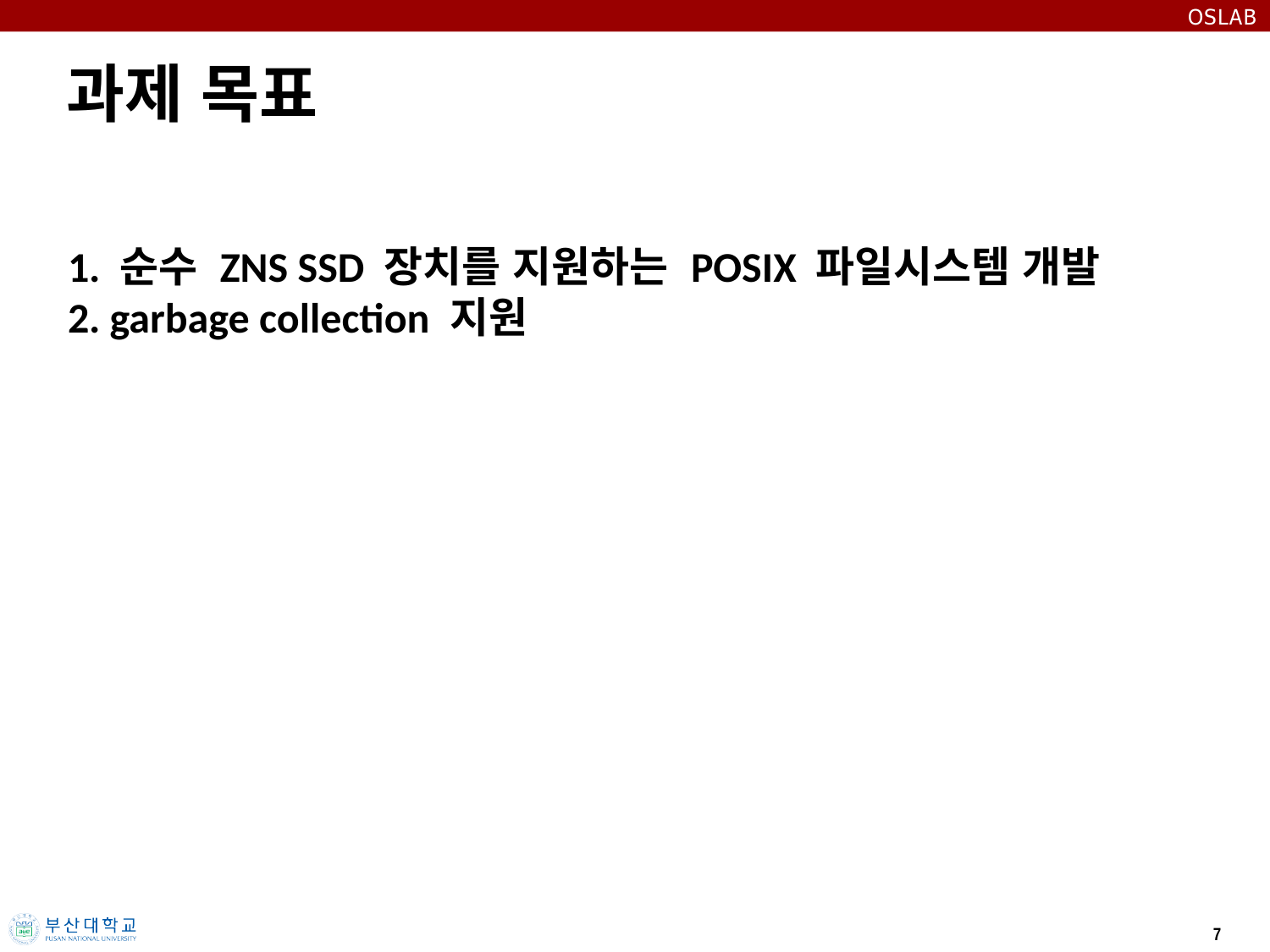

# 과제 목표
1. 순수 ZNS SSD 장치를 지원하는 POSIX 파일시스템 개발
2. garbage collection 지원